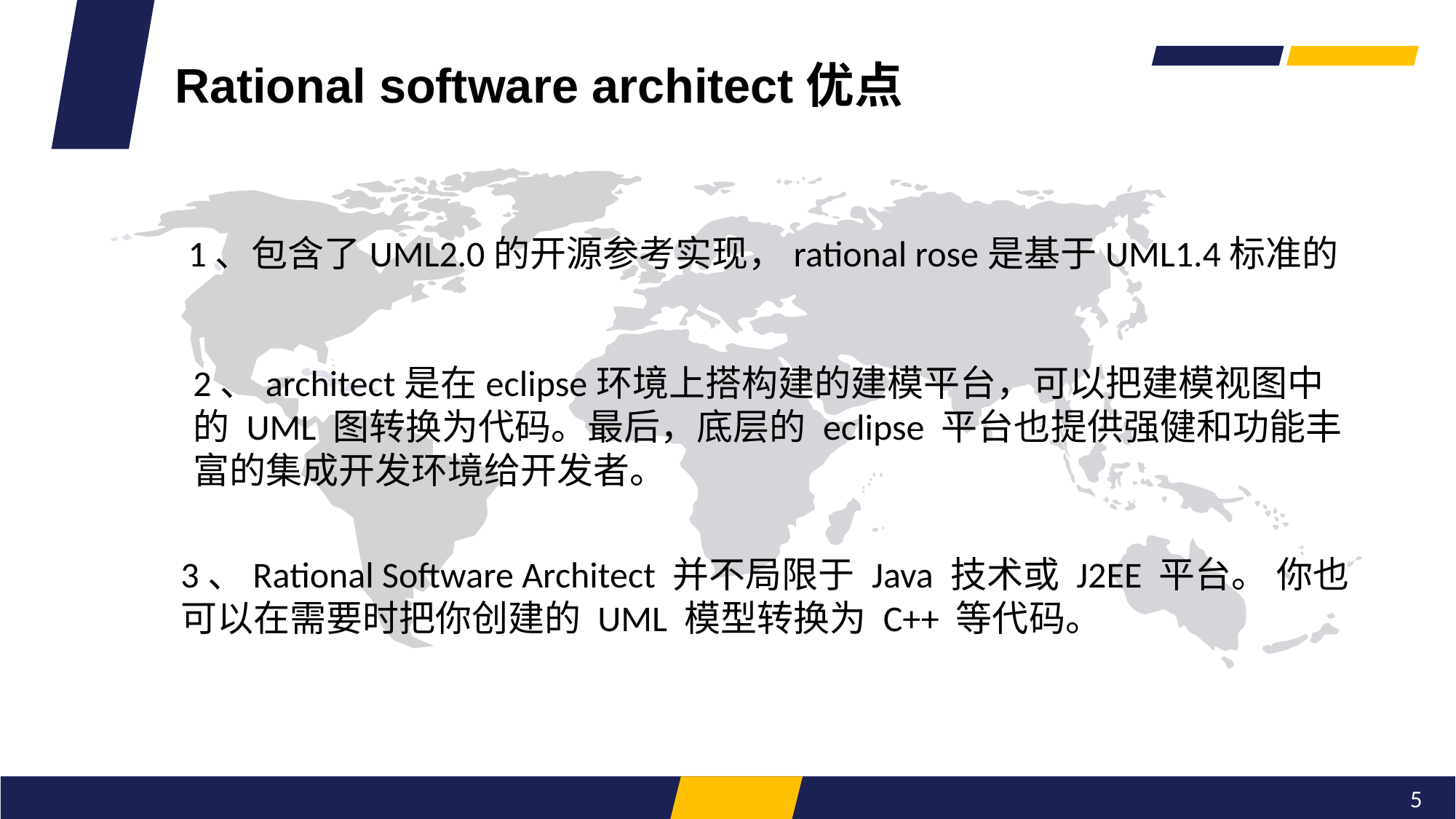

Rational software architect优点

1、包含了UML2.0的开源参考实现，rational rose是基于UML1.4标准的
2、architect是在eclipse环境上搭构建的建模平台，可以把建模视图中
的 UML 图转换为代码。最后，底层的 eclipse 平台也提供强健和功能丰
富的集成开发环境给开发者。
3、Rational Software Architect 并不局限于 Java 技术或 J2EE 平台。 你也
可以在需要时把你创建的 UML 模型转换为 C++ 等代码。
5